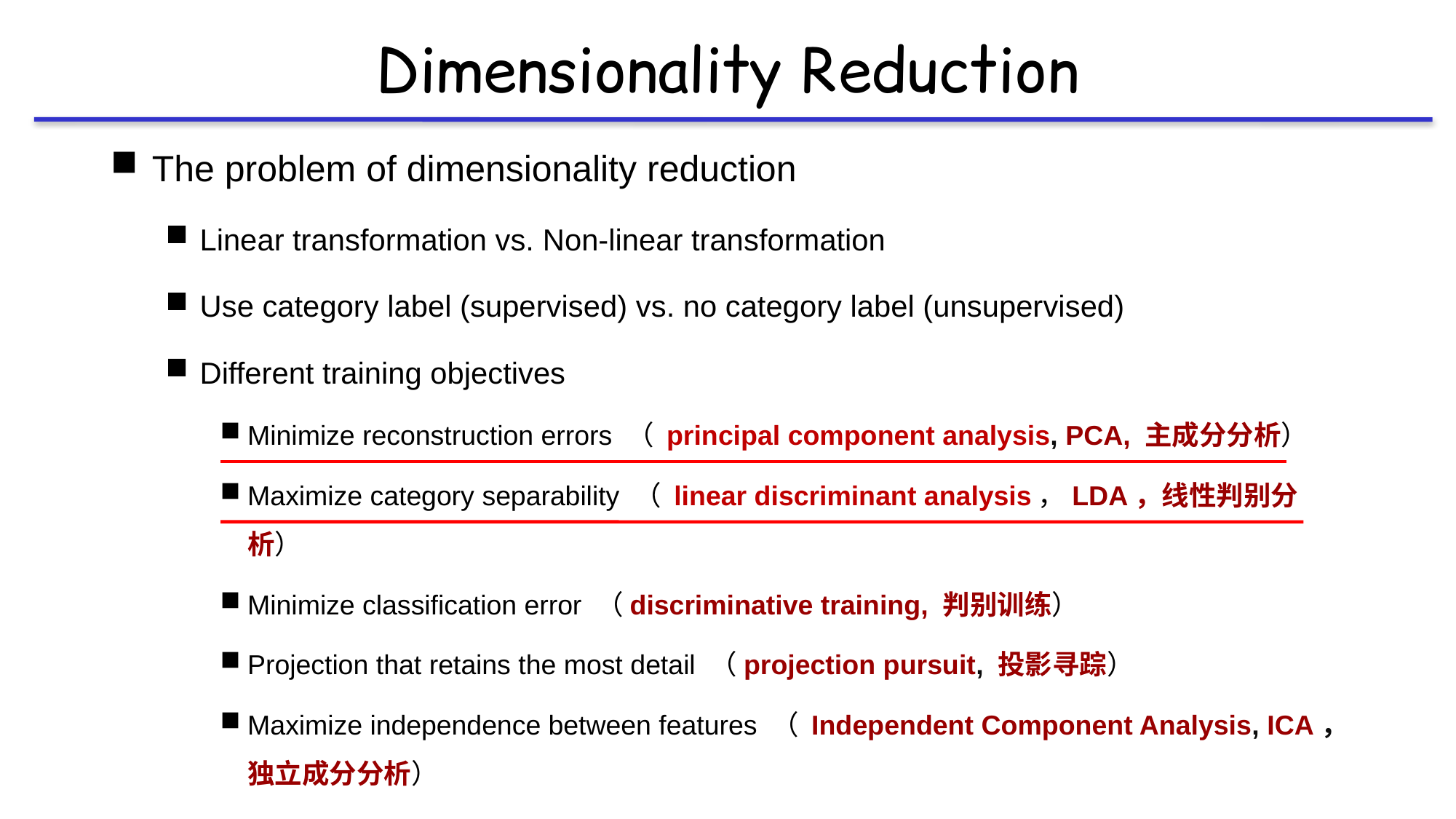

# Dimensionality Reduction
The problem of dimensionality reduction
Linear transformation vs. Non-linear transformation
Use category label (supervised) vs. no category label (unsupervised)
Different training objectives
Minimize reconstruction errors （ principal component analysis, PCA, 主成分分析）
Maximize category separability （ linear discriminant analysis，LDA，线性判别分析）
Minimize classification error （discriminative training, 判别训练）
Projection that retains the most detail （projection pursuit, 投影寻踪）
Maximize independence between features （ Independent Component Analysis, ICA，独立成分分析）